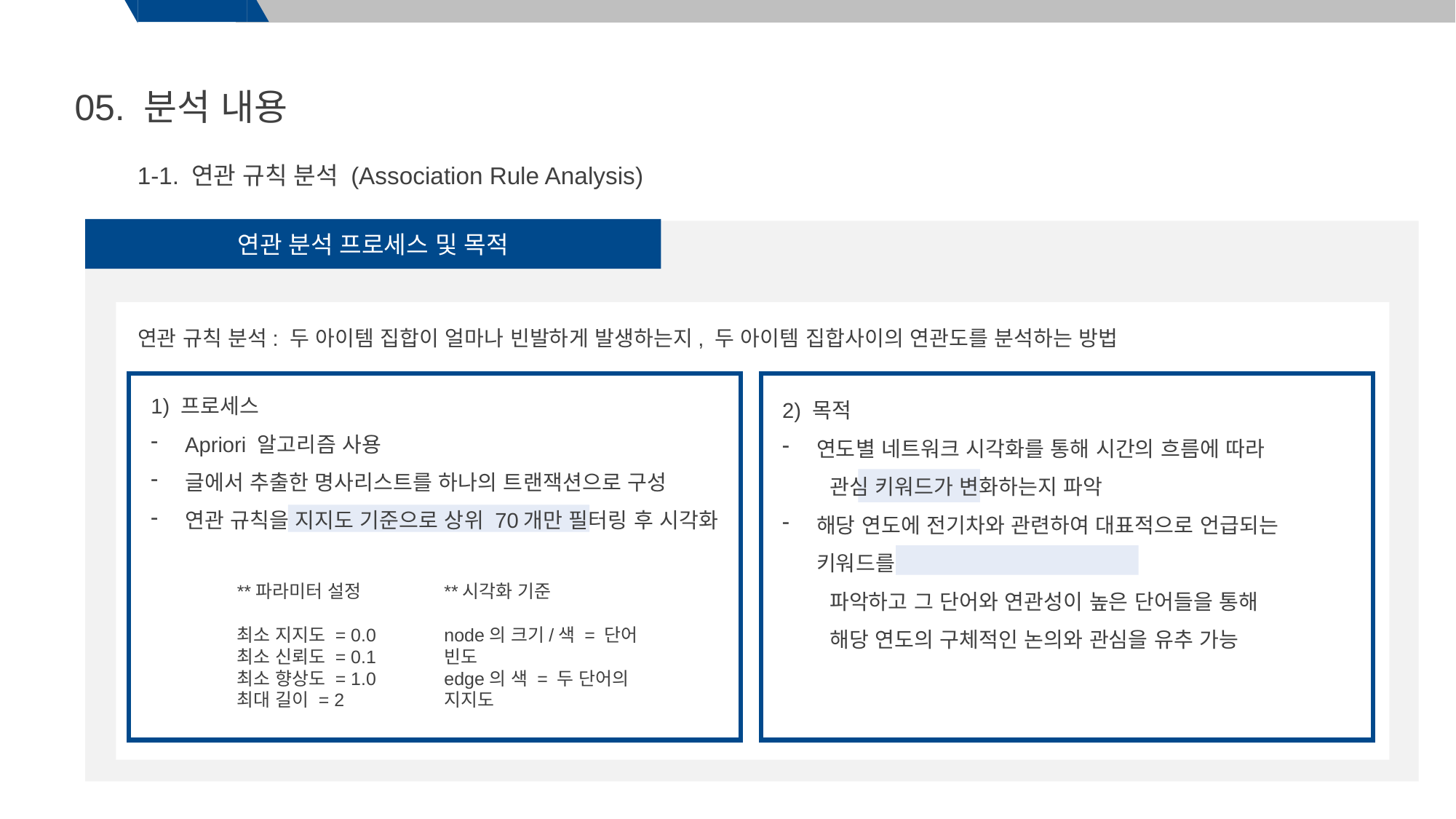

05. 분석 내용
1-1. 연관 규칙 분석 (Association Rule Analysis)
연관 분석 프로세스 및 목적

연관 규칙 분석: 두 아이템 집합이 얼마나 빈발하게 발생하는지, 두 아이템 집합사이의 연관도를 분석하는 방법

1) 프로세스
Apriori 알고리즘 사용
글에서 추출한 명사리스트를 하나의 트랜잭션으로 구성
연관 규칙을 지지도 기준으로 상위 70개만 필터링 후 시각화

2) 목적
연도별 네트워크 시각화를 통해 시간의 흐름에 따라
       관심 키워드가 변화하는지 파악
해당 연도에 전기차와 관련하여 대표적으로 언급되는 키워드를
       파악하고 그 단어와 연관성이 높은 단어들을 통해
       해당 연도의 구체적인 논의와 관심을 유추 가능

**파라미터 설정

최소 지지도 = 0.0
최소 신뢰도 = 0.1
최소 향상도 = 1.0
최대 길이 = 2
**시각화 기준

node의 크기/색 = 단어 빈도
edge의 색 = 두 단어의 지지도